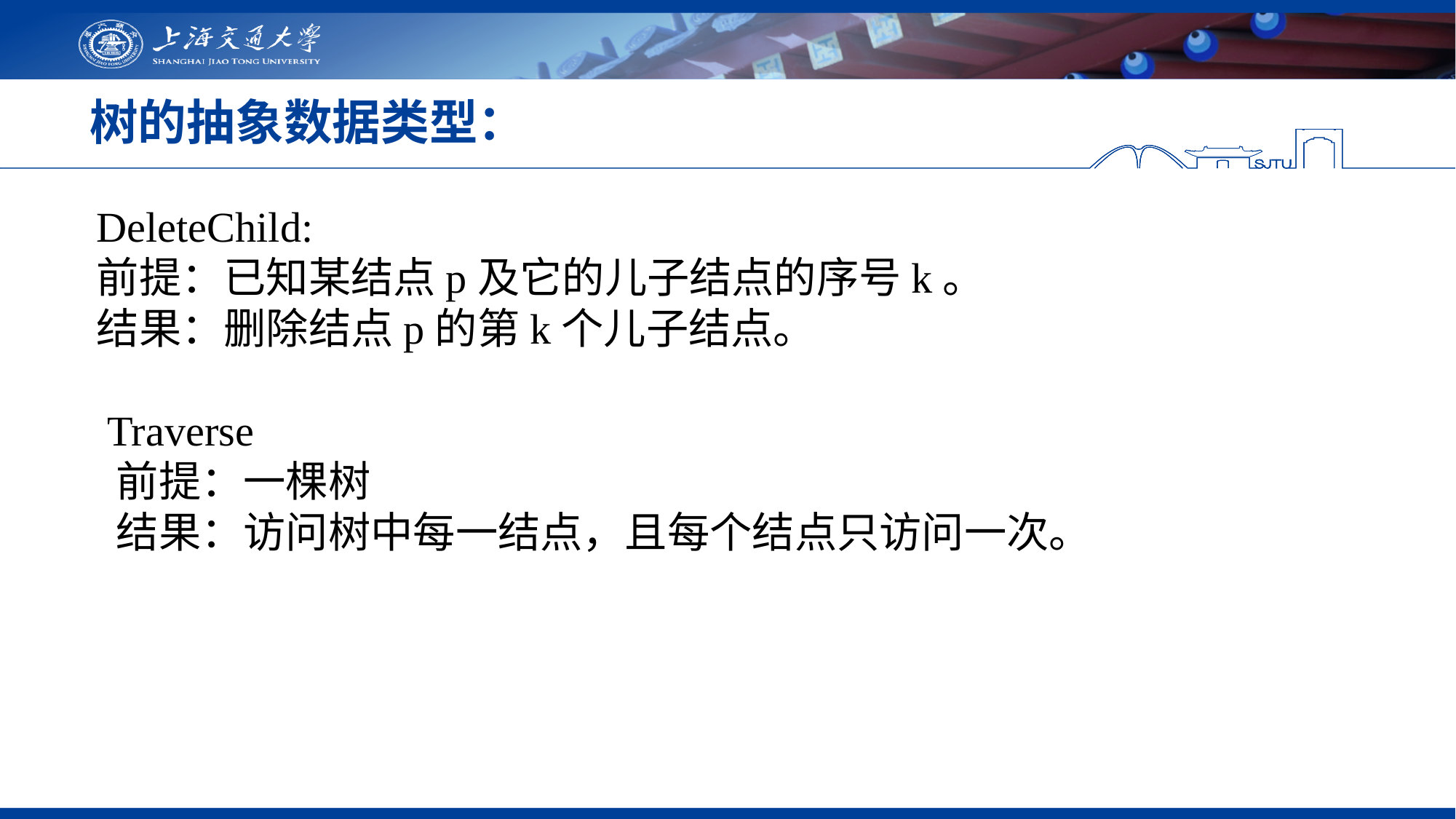

# 树的抽象数据类型：
DeleteChild:
前提：已知某结点p及它的儿子结点的序号k。
结果：删除结点p的第k个儿子结点。

 Traverse
 前提：一棵树
 结果：访问树中每一结点，且每个结点只访问一次。